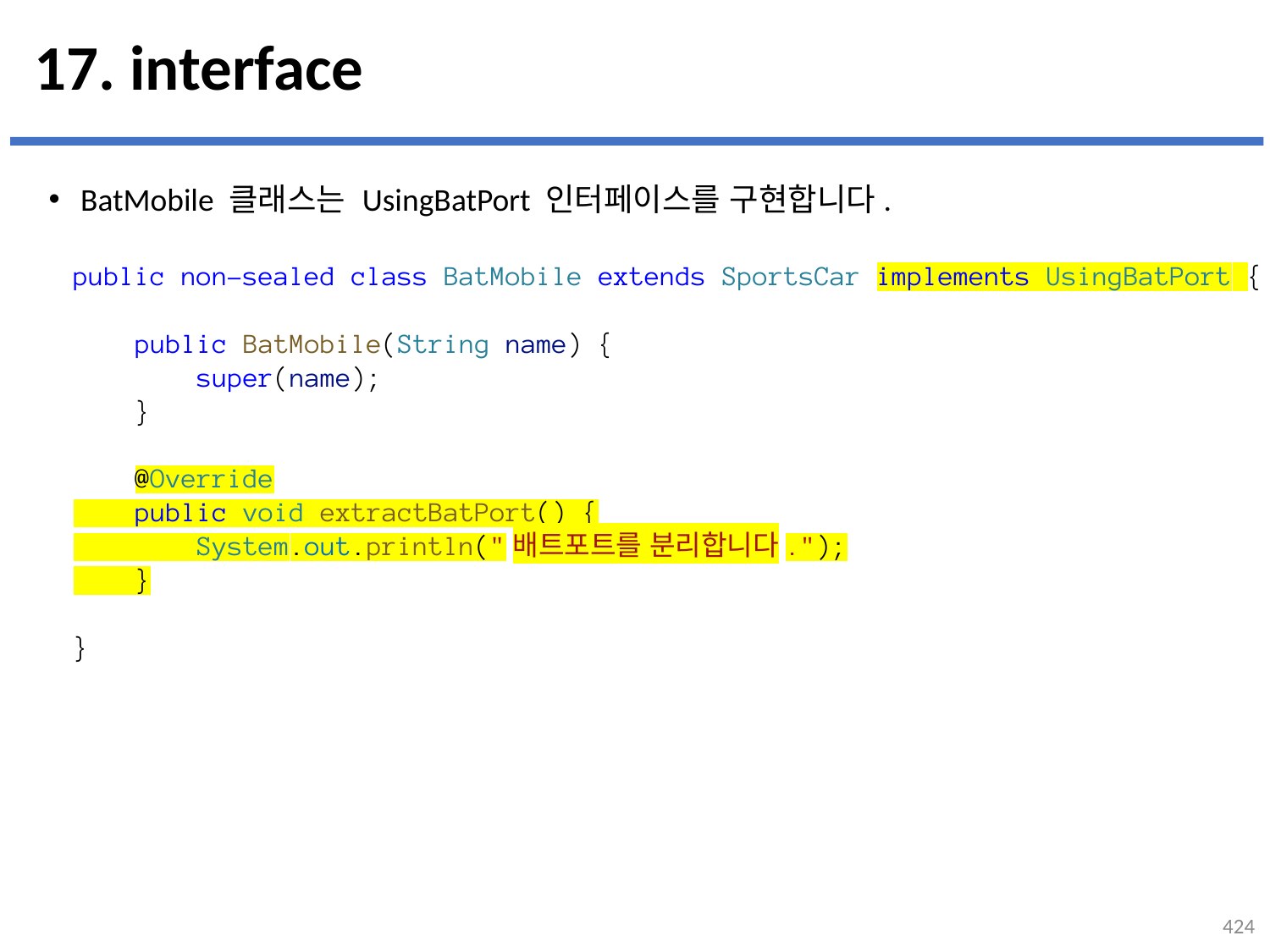

# 17. interface
BatMobile 클래스는 UsingBatPort 인터페이스를 구현합니다.
...

설명
public non-sealed class BatMobile extends SportsCar implements UsingBatPort {

    public BatMobile(String name) {
        super(name);
    }
    @Override
    public void extractBatPort() {
        System.out.println("배트포트를 분리합니다.");
    }
}

424